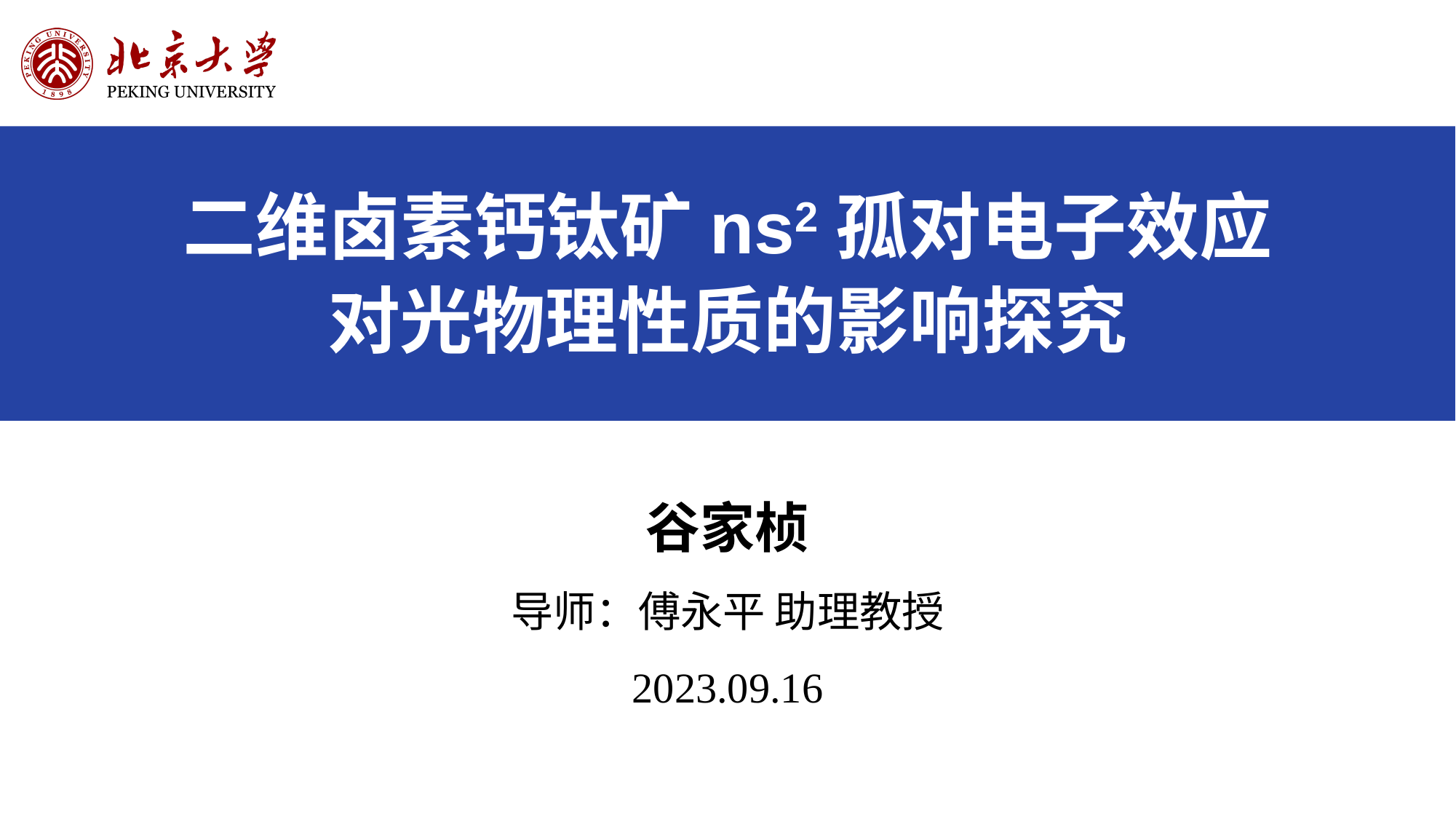

二维卤素钙钛矿ns2孤对电子效应
对光物理性质的影响探究
谷家桢
导师：傅永平 助理教授
2023.09.16